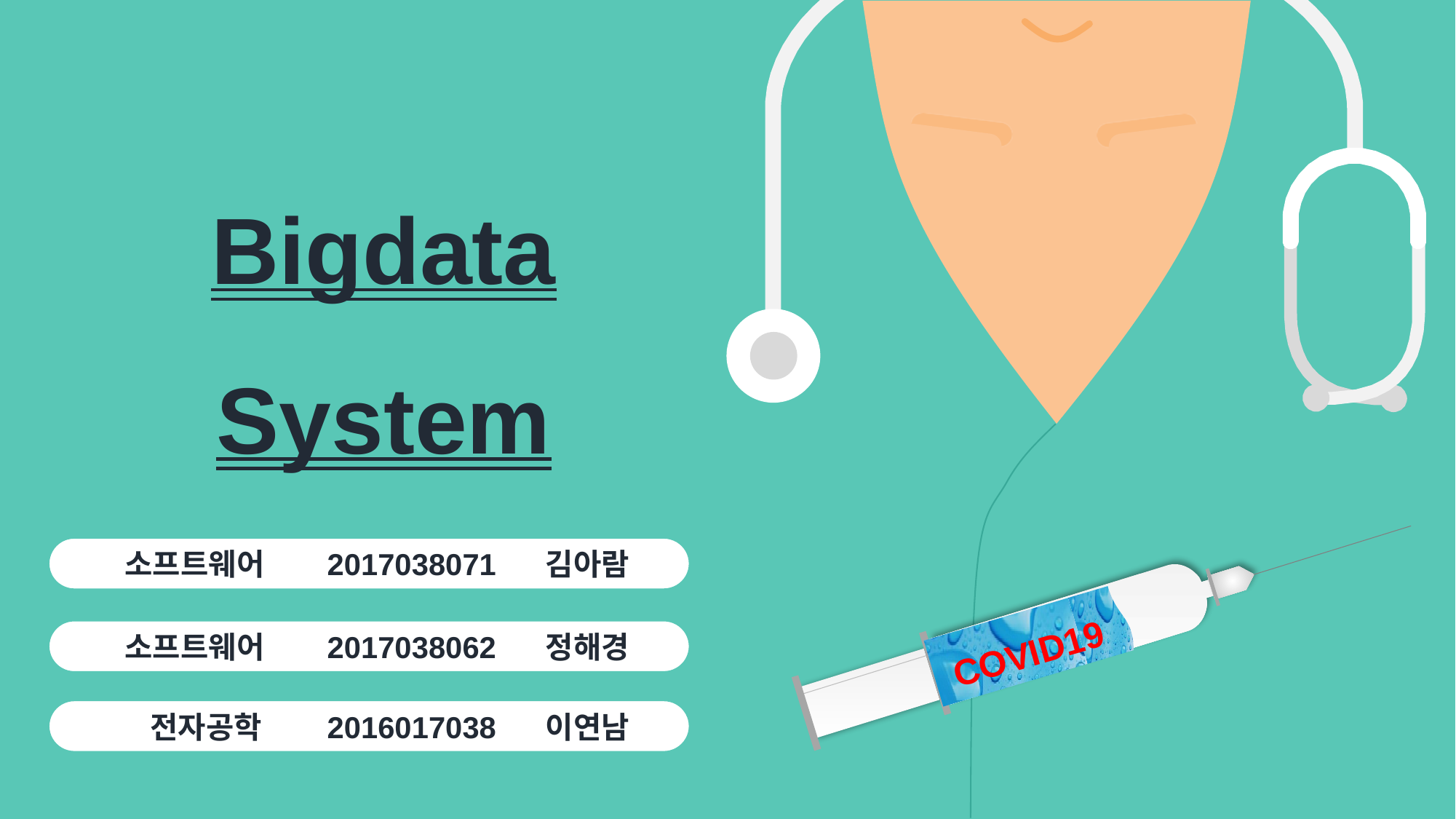

Bigdata System

 소프트웨어	2017038071	김아람

CONTENTS. 4

COVID19

 소프트웨어	2017038062 	정해경
    전자공학 	2016017038 	이연남